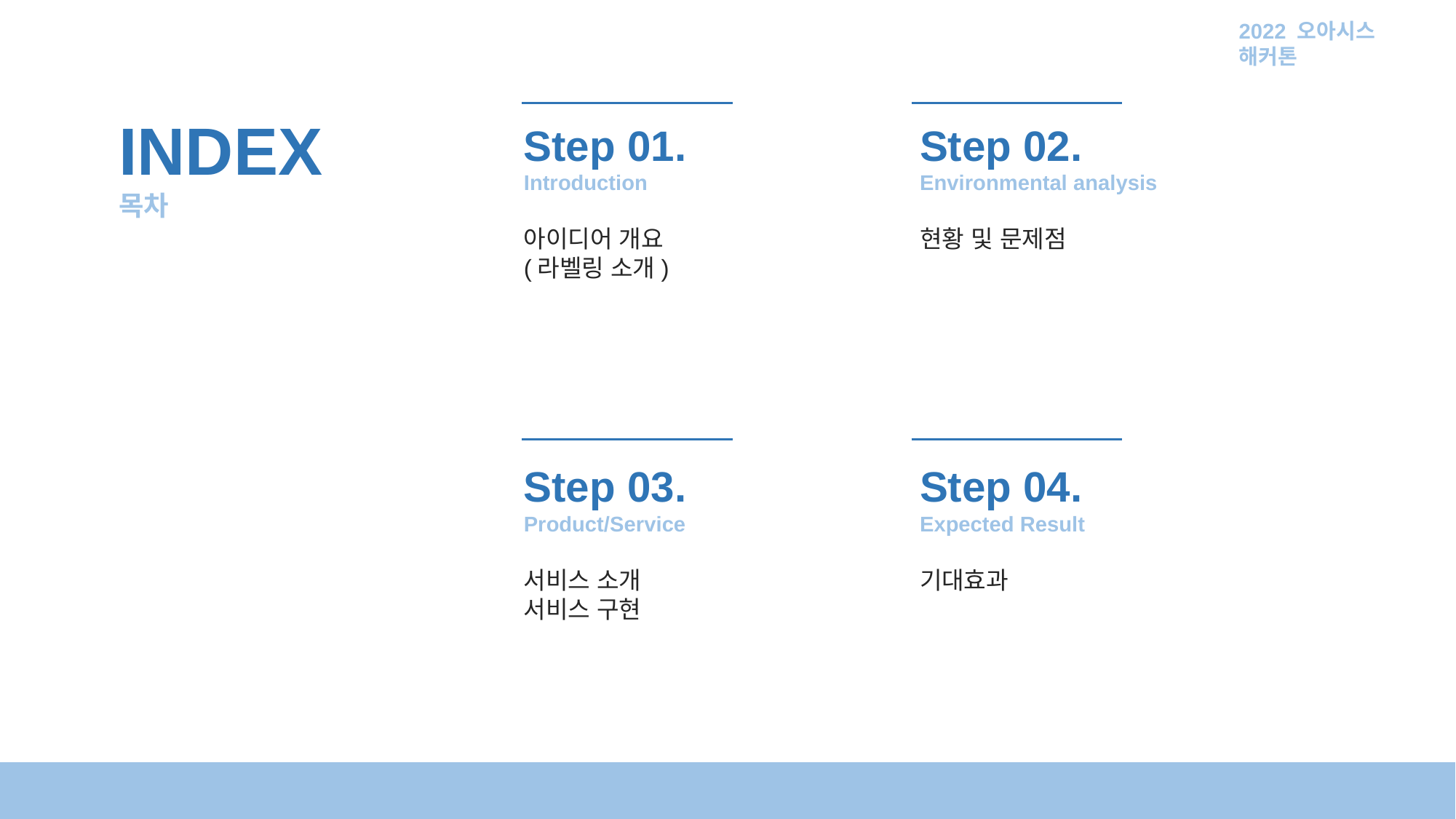

2022 오아시스 해커톤
INDEX
목차
Step 01.
Introduction

아이디어 개요
(라벨링 소개)

Step 02.
Environmental analysis

현황 및 문제점
Step 03.
Product/Service

서비스 소개
서비스 구현
Step 04.
Expected Result

기대효과